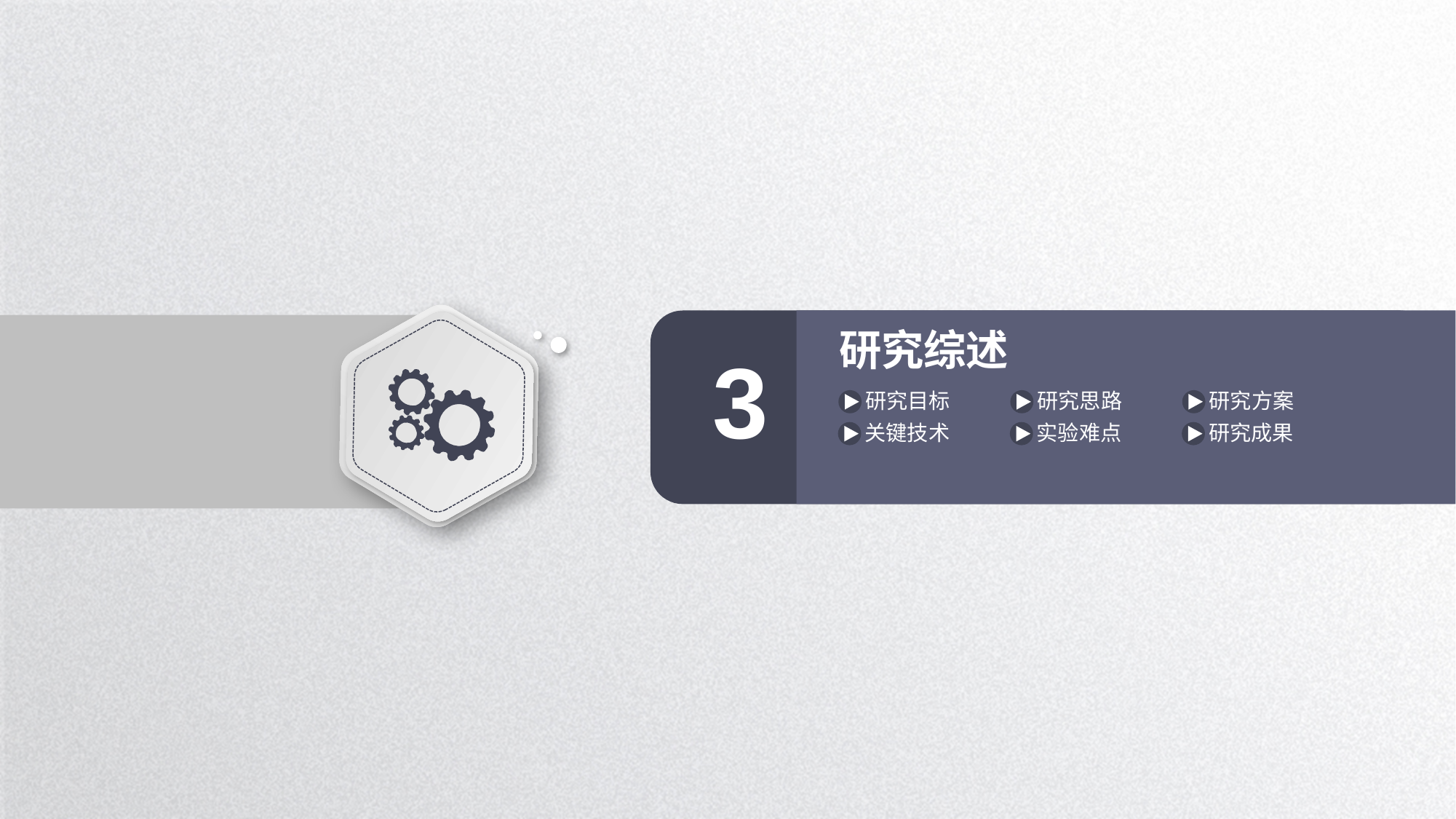

研究综述

3

研究目标

研究思路

研究方案

关键技术

实验难点

研究成果